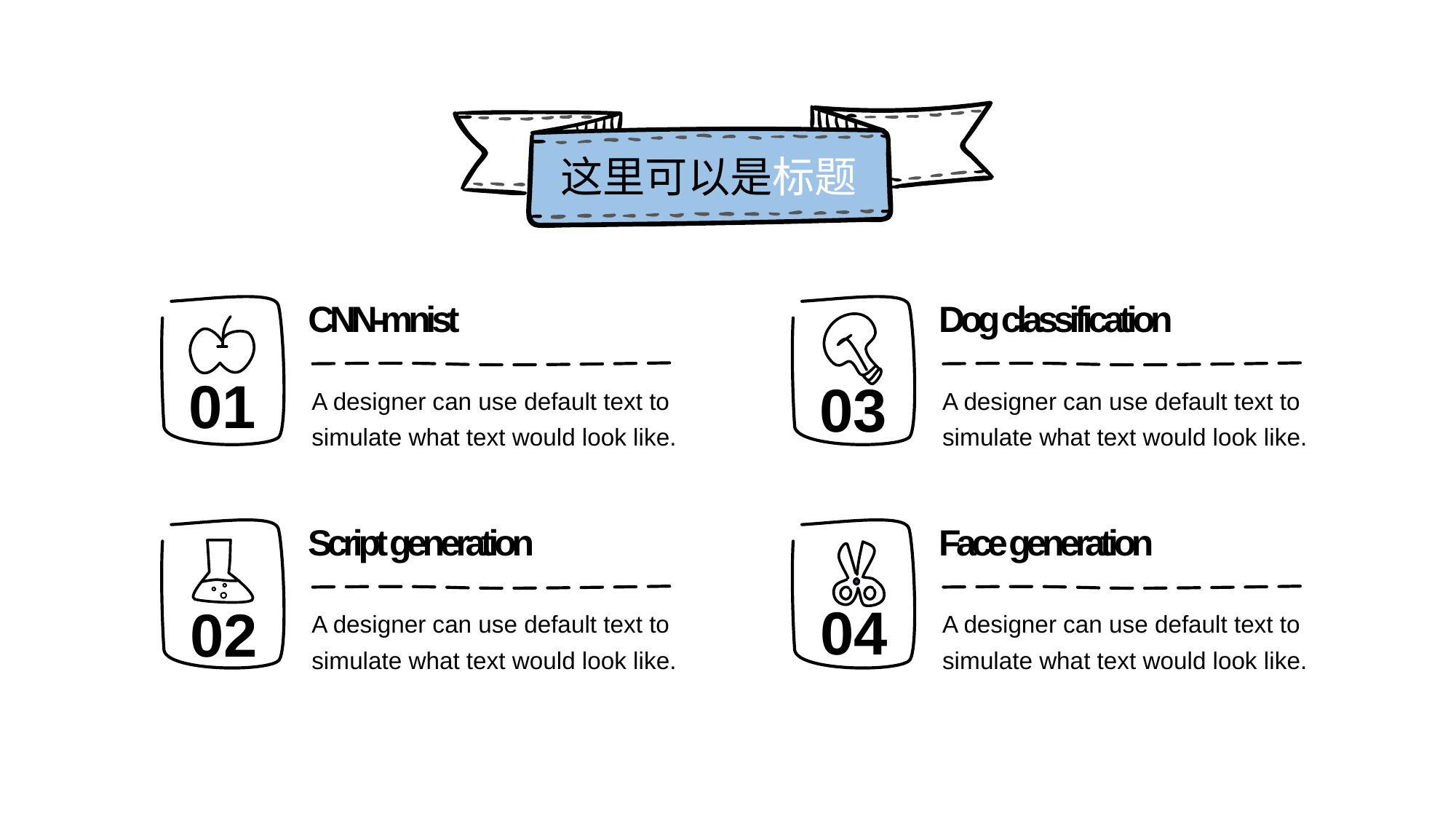

这里可以是标题
CNN-mnist
Dog classification

01

03
A designer can use default text to simulate what text would look like.
A designer can use default text to simulate what text would look like.
Script generation
Face generation

04
02
A designer can use default text to simulate what text would look like.
A designer can use default text to simulate what text would look like.